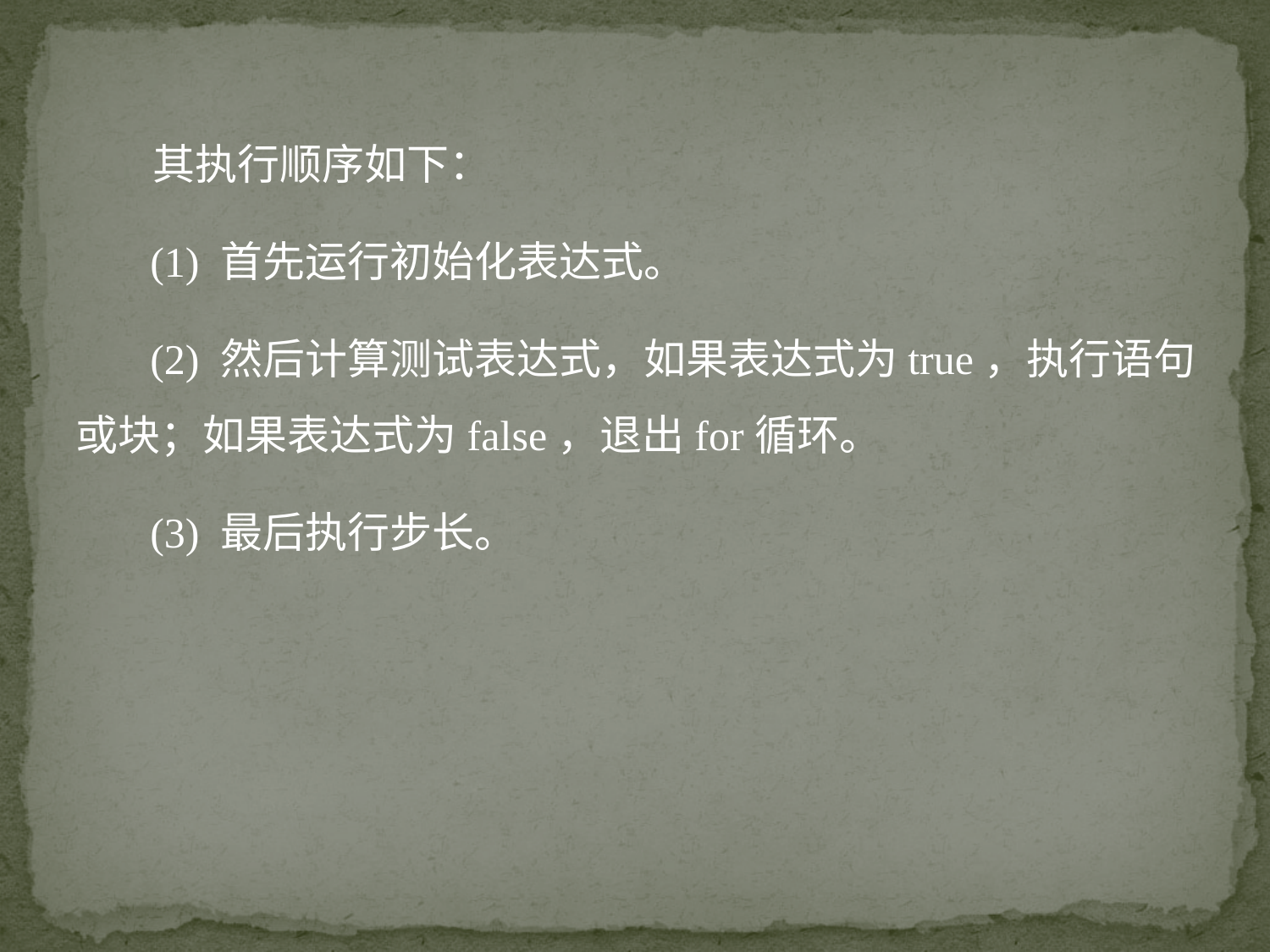

其执行顺序如下：
       (1) 首先运行初始化表达式。
       (2) 然后计算测试表达式，如果表达式为true，执行语句或块；如果表达式为false，退出for循环。
       (3) 最后执行步长。